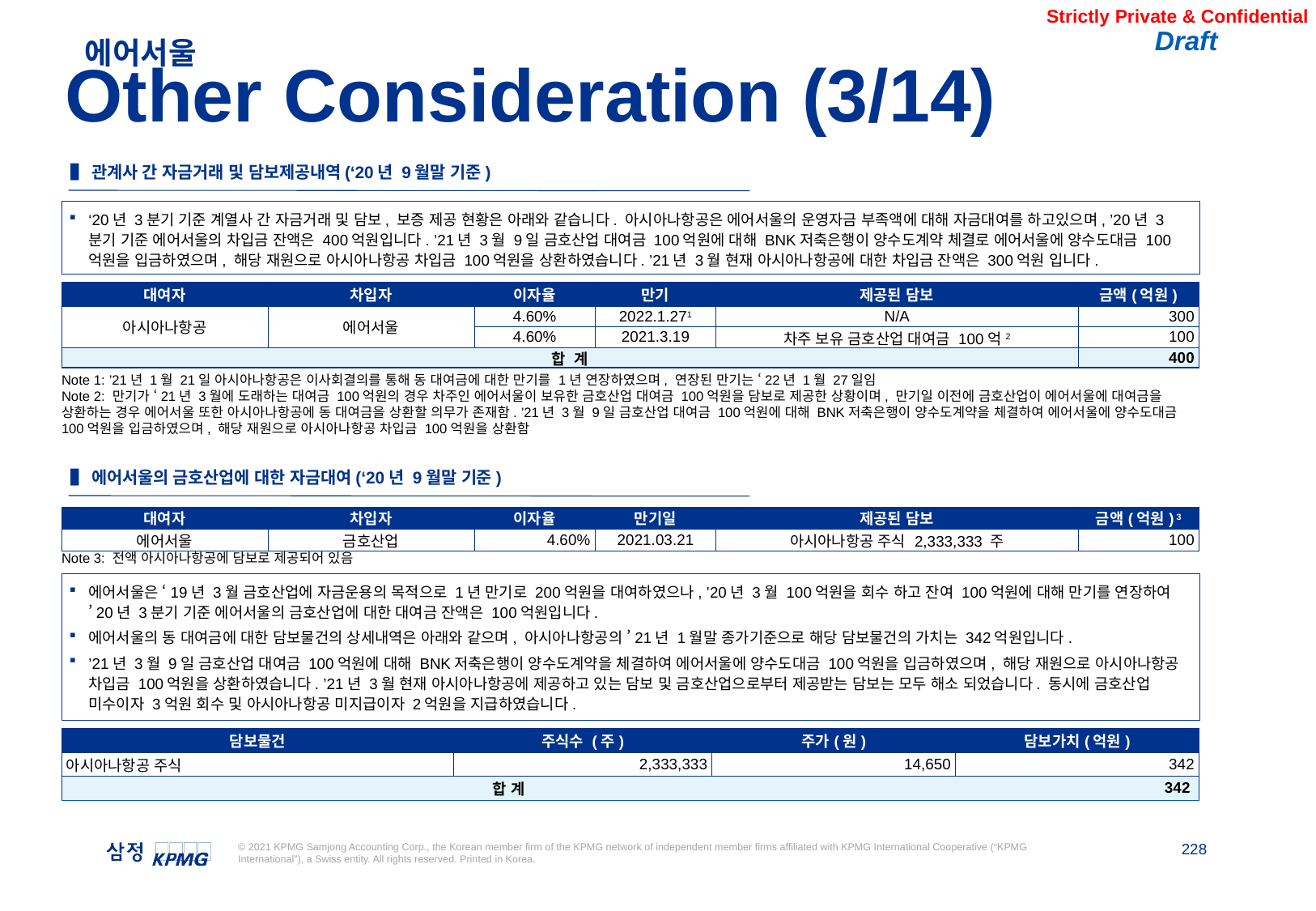

에어서울
Other Consideration (3/14)
▌관계사 간 자금거래 및 담보제공내역(‘20년 9월말 기준)

‘20년 3분기 기준 계열사 간 자금거래 및 담보, 보증 제공 현황은 아래와 같습니다. 아시아나항공은 에어서울의 운영자금 부족액에 대해 자금대여를 하고있으며, ’20년 3분기 기준 에어서울의 차입금 잔액은 400억원입니다. ’21년 3월 9일 금호산업 대여금 100억원에 대해 BNK저축은행이 양수도계약 체결로 에어서울에 양수도대금 100억원을 입금하였으며, 해당 재원으로 아시아나항공 차입금 100억원을 상환하였습니다. ’21년 3월 현재 아시아나항공에 대한 차입금 잔액은 300억원 입니다.

| 대여자 | 차입자 | 이자율 | 만기 | 제공된 담보 | 금액(억원) |
| --- | --- | --- | --- | --- | --- |
| 아시아나항공 | 에어서울 | 4.60% | 2022.1.271 | N/A | 300 |
|  |  | 4.60% | 2021.3.19 | 차주 보유 금호산업 대여금 100억2 | 100 |
| 합 계 |  |  |  |  | 400 |
Note 1: ’21년 1월 21일 아시아나항공은 이사회결의를 통해 동 대여금에 대한 만기를 1년 연장하였으며, 연장된 만기는 ‘22년 1월 27일임
Note 2: 만기가 ‘21년 3월에 도래하는 대여금 100억원의 경우 차주인 에어서울이 보유한 금호산업 대여금 100억원을 담보로 제공한 상황이며, 만기일 이전에 금호산업이 에어서울에 대여금을 상환하는 경우 에어서울 또한 아시아나항공에 동 대여금을 상환할 의무가 존재함. ’21년 3월 9일 금호산업 대여금 100억원에 대해 BNK저축은행이 양수도계약을 체결하여 에어서울에 양수도대금 100억원을 입금하였으며, 해당 재원으로 아시아나항공 차입금 100억원을 상환함
▌에어서울의 금호산업에 대한 자금대여(‘20년 9월말 기준)

| 대여자 | 차입자 | 이자율 | 만기일 | 제공된 담보 | 금액(억원) 3 |
| --- | --- | --- | --- | --- | --- |
| 에어서울 | 금호산업 | 4.60% | 2021.03.21 | 아시아나항공 주식 2,333,333 주 | 100 |
Note 3: 전액 아시아나항공에 담보로 제공되어 있음
에어서울은 ‘19년 3월 금호산업에 자금운용의 목적으로 1년 만기로 200억원을 대여하였으나, ’20년 3월 100억원을 회수 하고 잔여 100억원에 대해 만기를 연장하여 ’20년 3분기 기준 에어서울의 금호산업에 대한 대여금 잔액은 100억원입니다.
에어서울의 동 대여금에 대한 담보물건의 상세내역은 아래와 같으며, 아시아나항공의 ’21년 1월말 종가기준으로 해당 담보물건의 가치는 342억원입니다.
’21년 3월 9일 금호산업 대여금 100억원에 대해 BNK저축은행이 양수도계약을 체결하여 에어서울에 양수도대금 100억원을 입금하였으며, 해당 재원으로 아시아나항공 차입금 100억원을 상환하였습니다. ’21년 3월 현재 아시아나항공에 제공하고 있는 담보 및 금호산업으로부터 제공받는 담보는 모두 해소 되었습니다. 동시에 금호산업 미수이자 3억원 회수 및 아시아나항공 미지급이자 2억원을 지급하였습니다.

| 담보물건 | 주식수 (주) | 주가(원) | 담보가치(억원) |
| --- | --- | --- | --- |
| 아시아나항공 주식 | 2,333,333 | 14,650 | 342 |
| 합 계 |  |  | 342 |